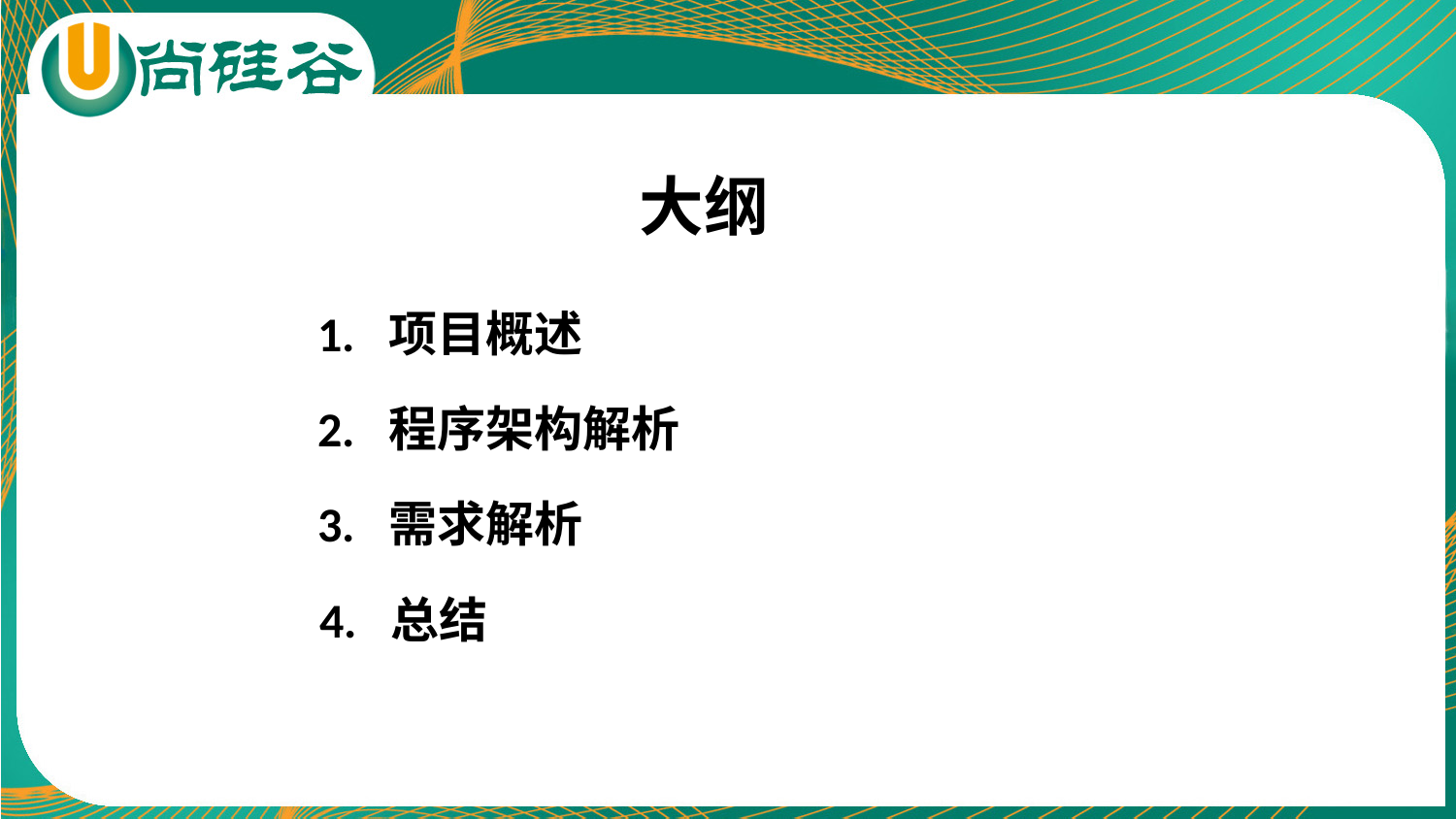

大纲
1.  项目概述
2.  程序架构解析
3.  需求解析
4.  总结